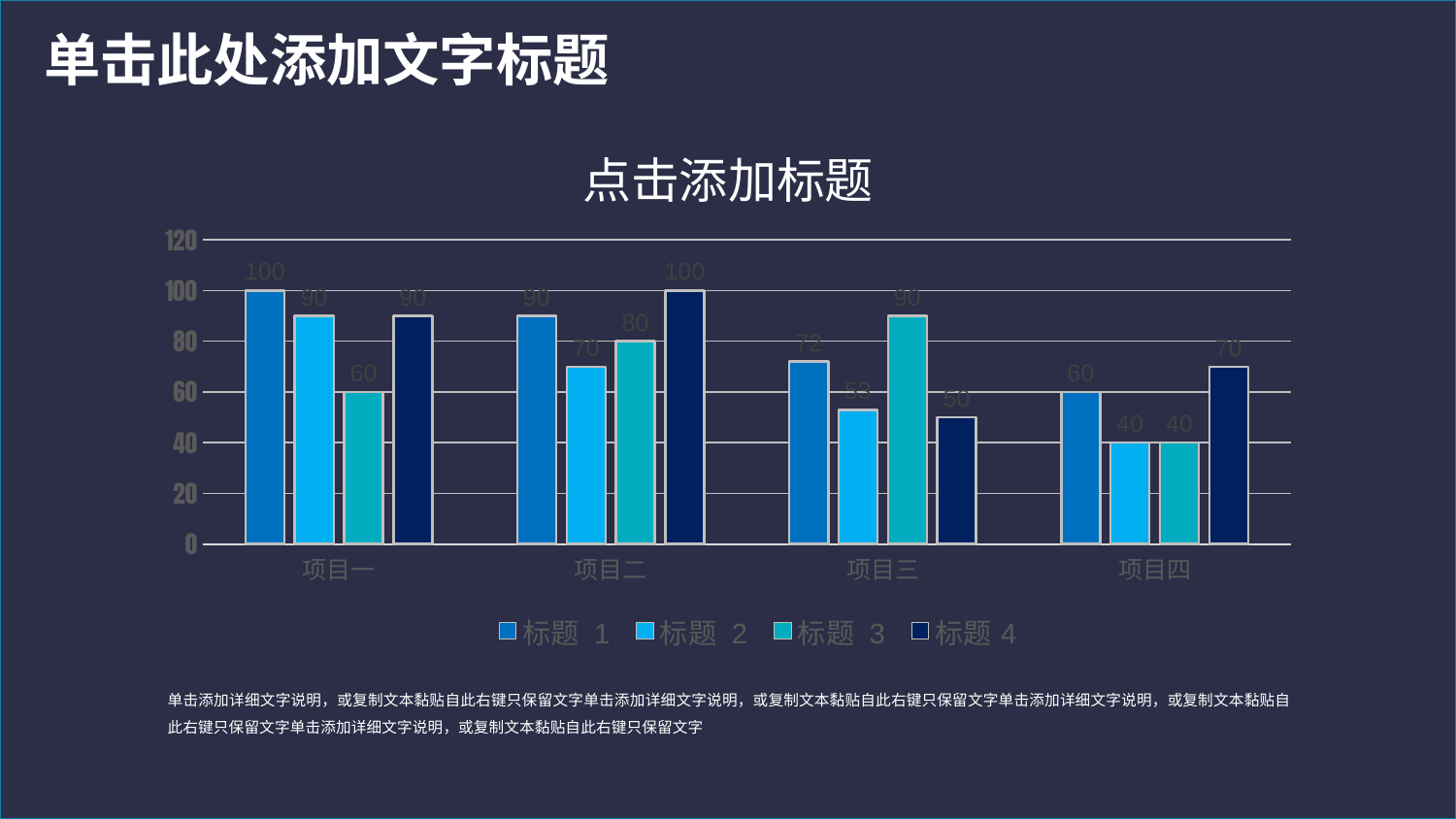

点击添加标题

### Chart

| Category | 标题 1 | 标题 2 | 标题 3 | 标题4 |
|---|---|---|---|---|
| 项目一 | 100.0 | 90.0 | 60.0 | 90.0 |
| 项目二 | 90.0 | 70.0 | 80.0 | 100.0 |
| 项目三 | 72.0 | 53.0 | 90.0 | 50.0 |
| 项目四 | 60.0 | 40.0 | 40.0 | 70.0 |
单击添加详细文字说明，或复制文本黏贴自此右键只保留文字单击添加详细文字说明，或复制文本黏贴自此右键只保留文字单击添加详细文字说明，或复制文本黏贴自此右键只保留文字单击添加详细文字说明，或复制文本黏贴自此右键只保留文字